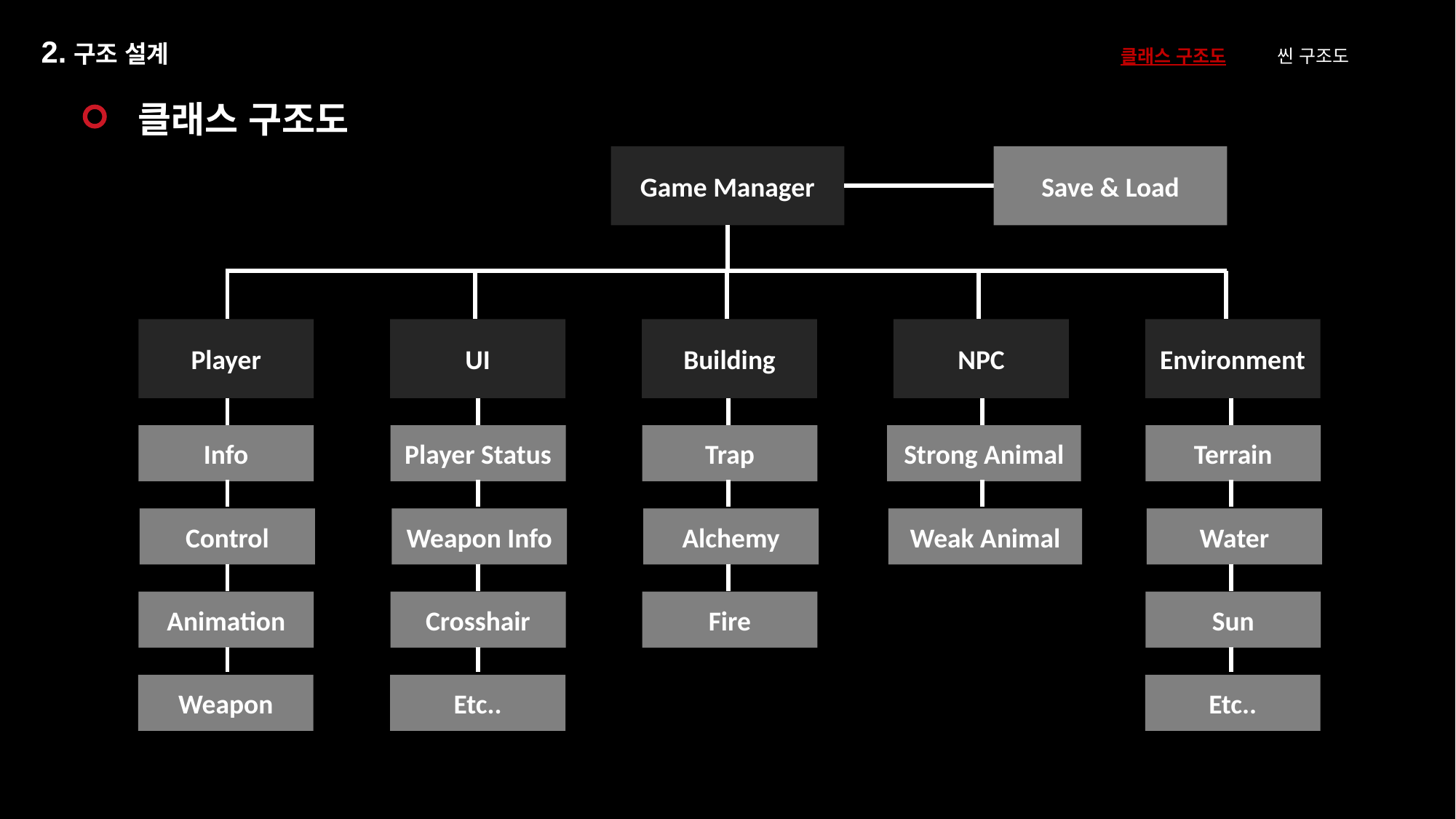

2.구조 설계
클래스 구조도          씬 구조도
클래스 구조도

Game Manager
Save & Load
Player
UI
Building
NPC
Environment
Info
Player Status
Trap
Strong Animal
Terrain
Control
Weapon Info
Alchemy
Weak Animal
Water
Animation
Crosshair
Fire
Sun
Weapon
Etc..
Etc..